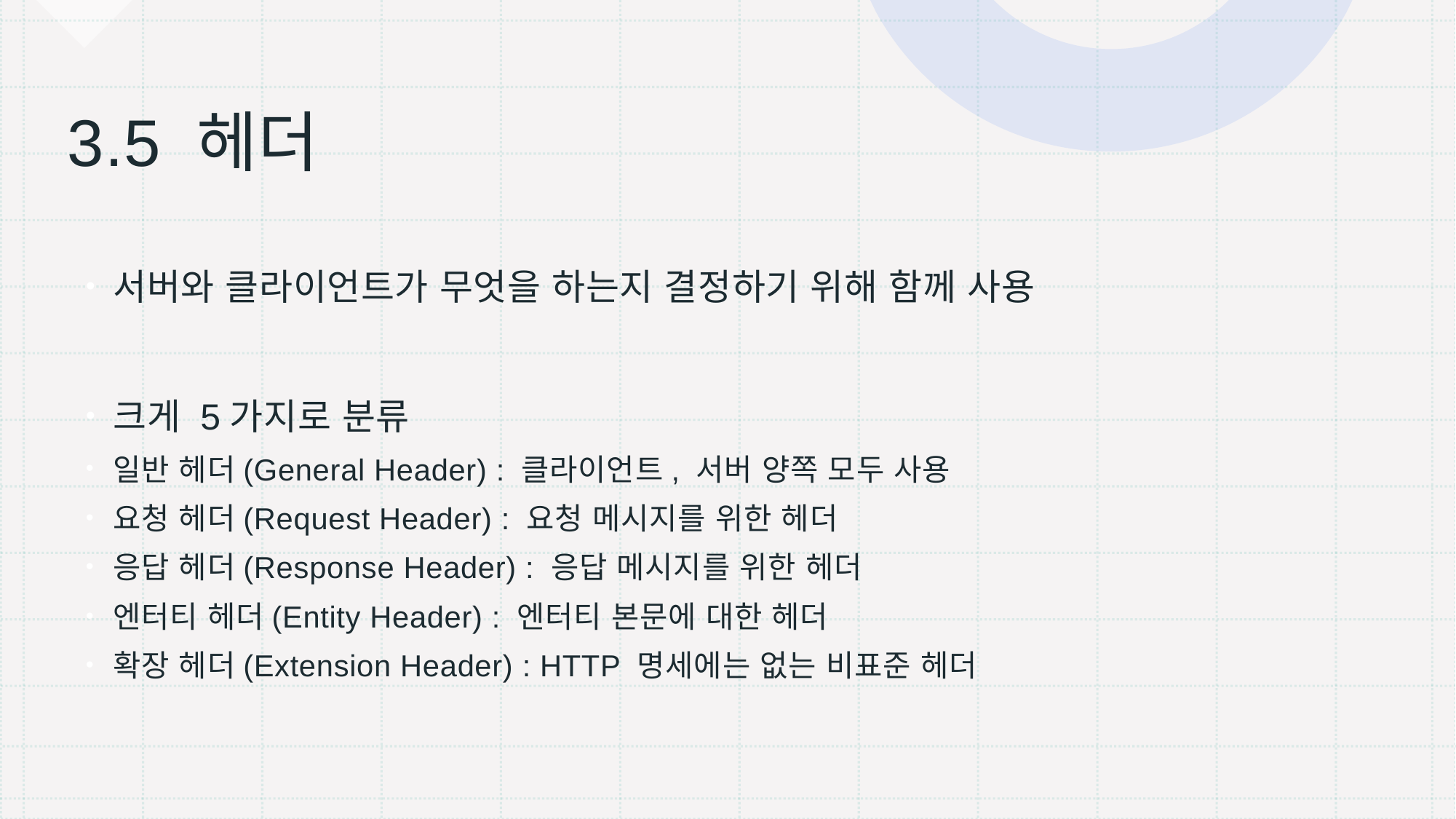

# 3.5 헤더

서버와 클라이언트가 무엇을 하는지 결정하기 위해 함께 사용

크게 5가지로 분류
일반 헤더(General Header) : 클라이언트, 서버 양쪽 모두 사용
요청 헤더(Request Header) : 요청 메시지를 위한 헤더
응답 헤더(Response Header) : 응답 메시지를 위한 헤더
엔터티 헤더(Entity Header) : 엔터티 본문에 대한 헤더
확장 헤더(Extension Header) : HTTP 명세에는 없는 비표준 헤더